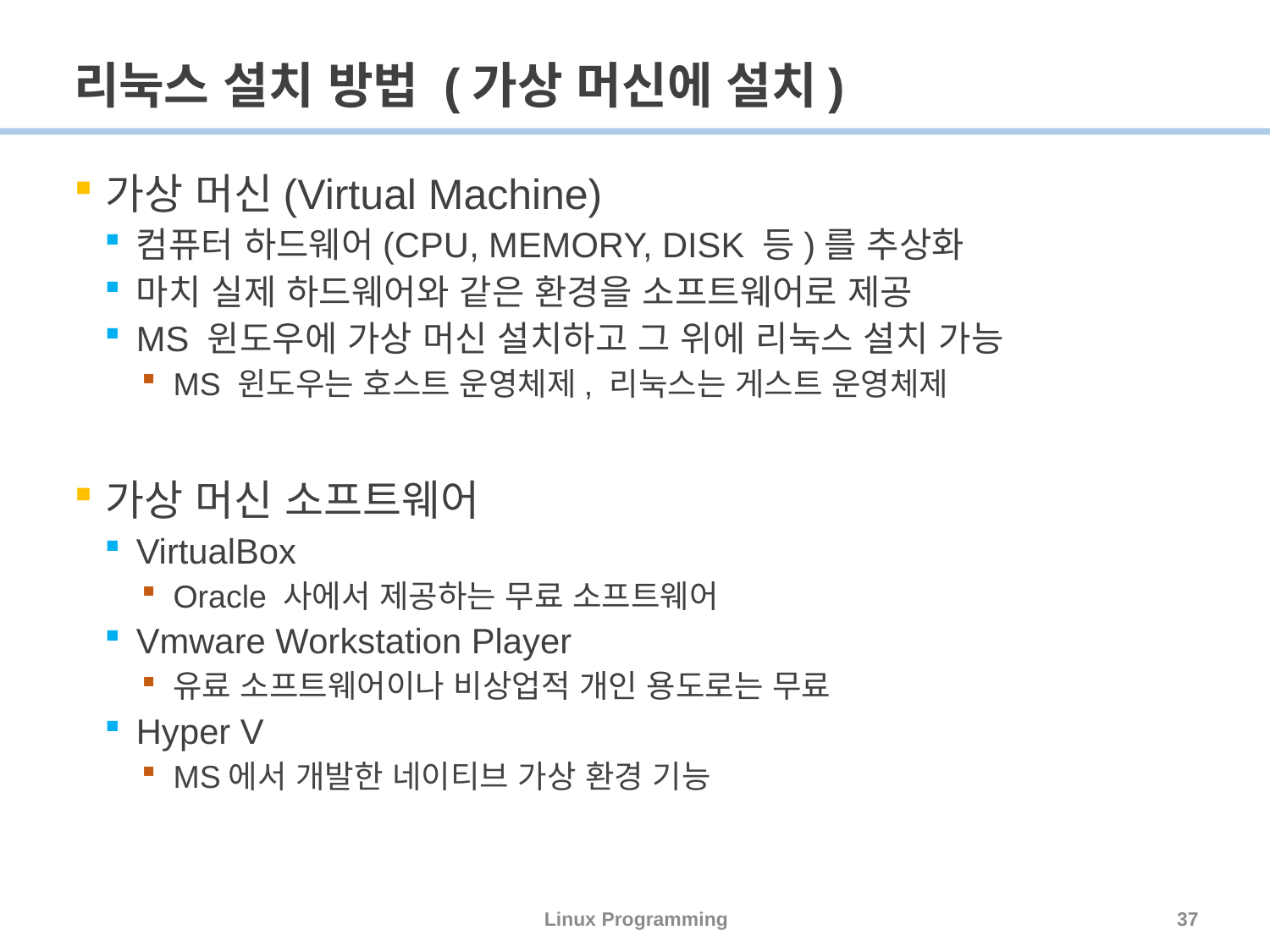

# 리눅스 설치 방법 (가상 머신에 설치)
가상 머신(Virtual Machine)
컴퓨터 하드웨어(CPU, MEMORY, DISK 등)를 추상화
마치 실제 하드웨어와 같은 환경을 소프트웨어로 제공
MS 윈도우에 가상 머신 설치하고 그 위에 리눅스 설치 가능
MS 윈도우는 호스트 운영체제, 리눅스는 게스트 운영체제

가상 머신 소프트웨어
VirtualBox
Oracle 사에서 제공하는 무료 소프트웨어
Vmware Workstation Player
유료 소프트웨어이나 비상업적 개인 용도로는 무료
Hyper V
MS에서 개발한 네이티브 가상 환경 기능
Linux Programming
37